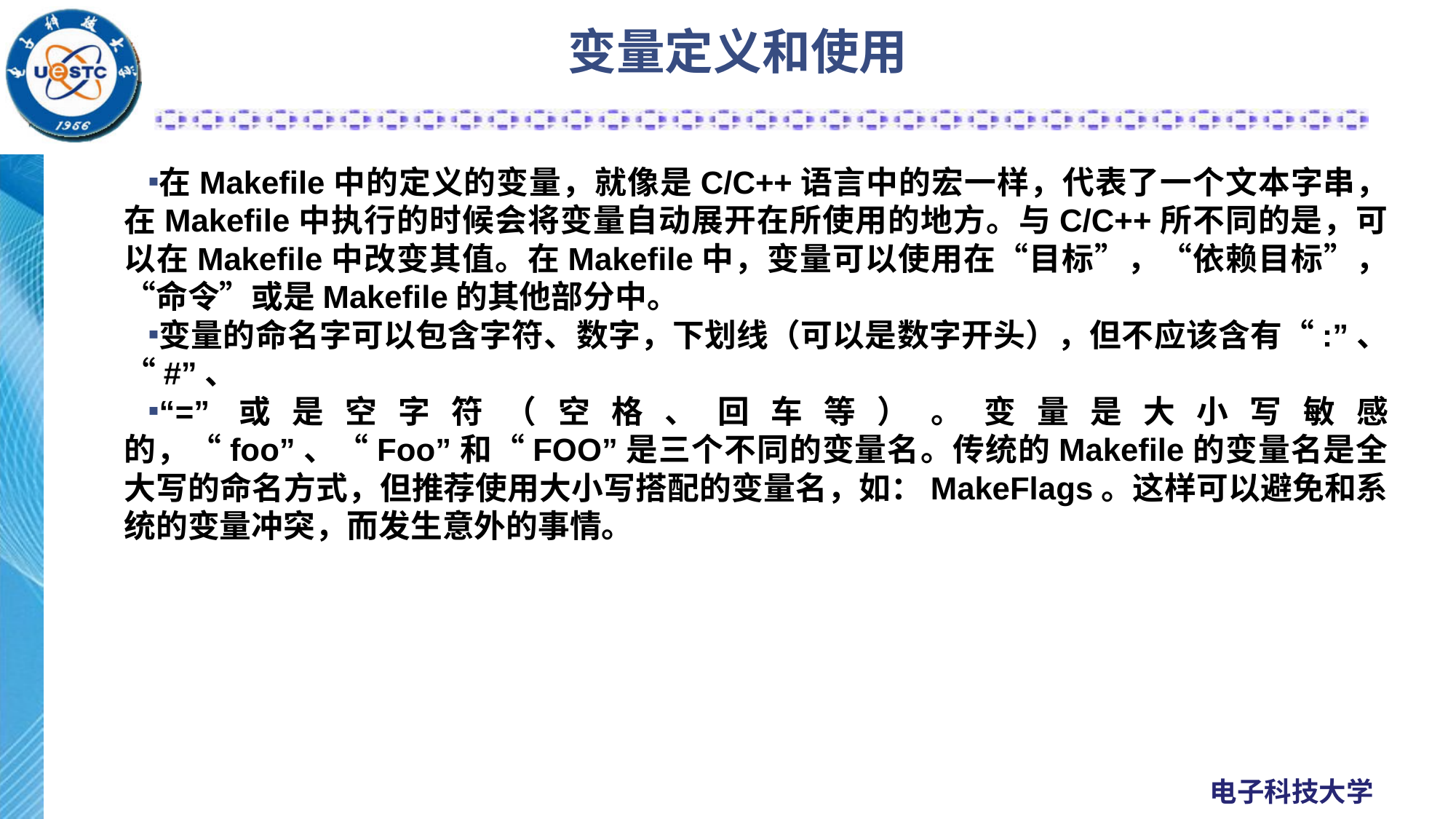

# 变量定义和使用
在Makefile中的定义的变量，就像是C/C++语言中的宏一样，代表了一个文本字串，在Makefile中执行的时候会将变量自动展开在所使用的地方。与C/C++所不同的是，可以在Makefile中改变其值。在Makefile中，变量可以使用在“目标”，“依赖目标”，“命令”或是Makefile的其他部分中。
变量的命名字可以包含字符、数字，下划线（可以是数字开头），但不应该含有“:”、“#”、
“=”或是空字符（空格、回车等）。变量是大小写敏感的，“foo”、“Foo”和“FOO”是三个不同的变量名。传统的Makefile的变量名是全大写的命名方式，但推荐使用大小写搭配的变量名，如：MakeFlags。这样可以避免和系统的变量冲突，而发生意外的事情。